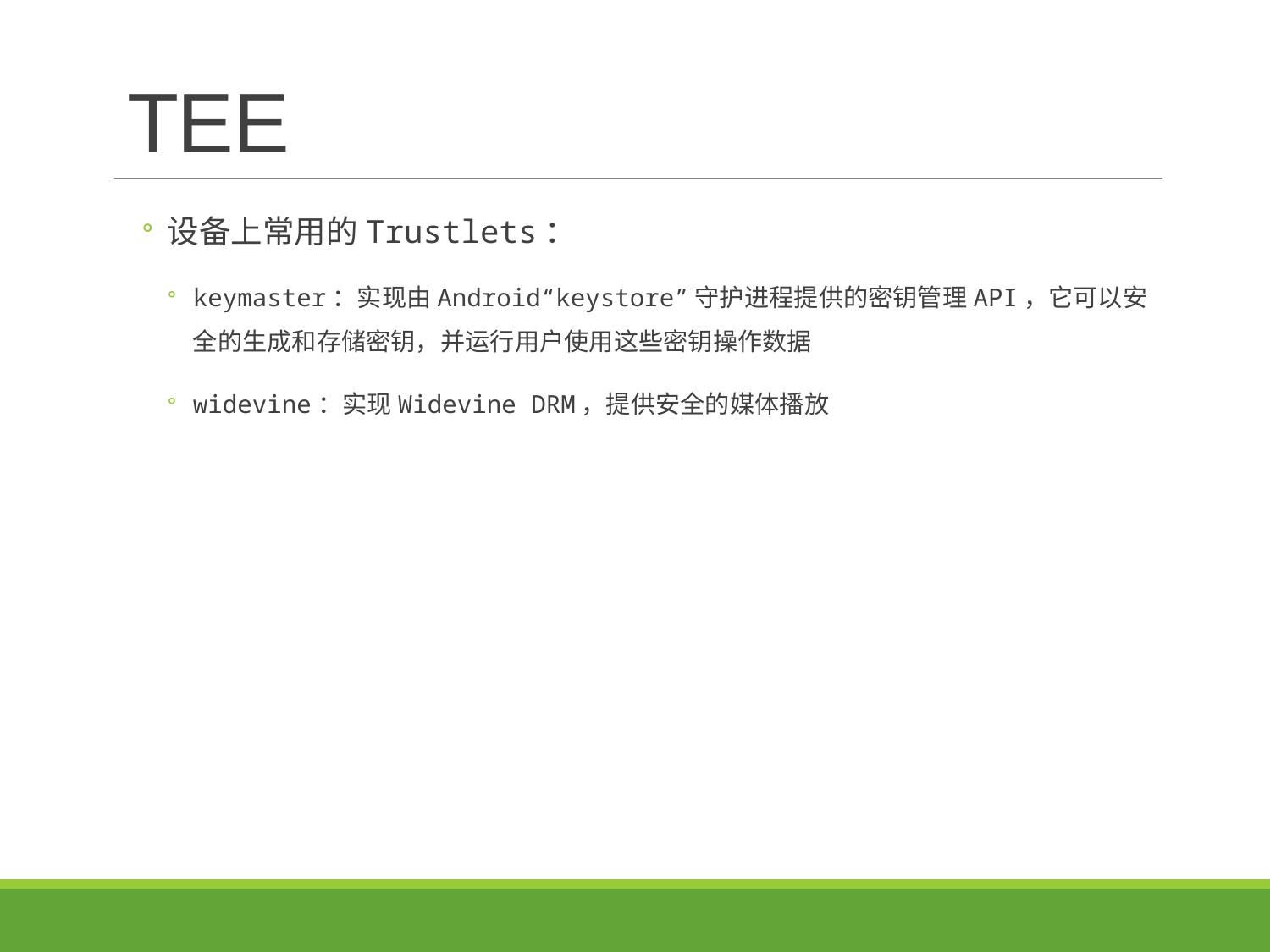

# TEE
设备上常用的Trustlets：
keymaster：实现由Android“keystore”守护进程提供的密钥管理API，它可以安全的生成和存储密钥，并运行用户使用这些密钥操作数据
widevine：实现Widevine DRM，提供安全的媒体播放